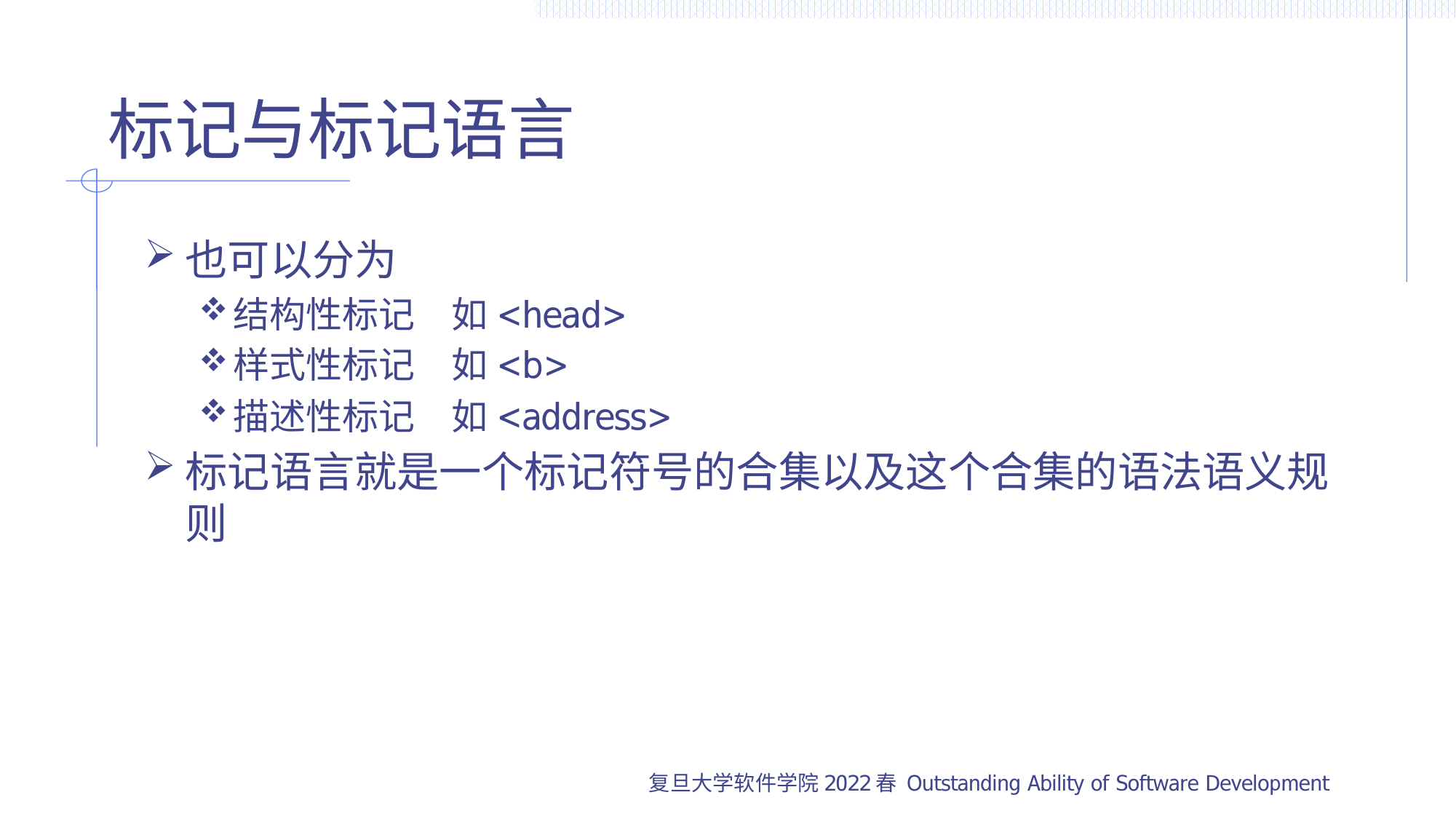

# 标记与标记语言
也可以分为
结构性标记	如<head>
样式性标记	如<b>
描述性标记	如<address>
标记语言就是一个标记符号的合集以及这个合集的语法语义规则